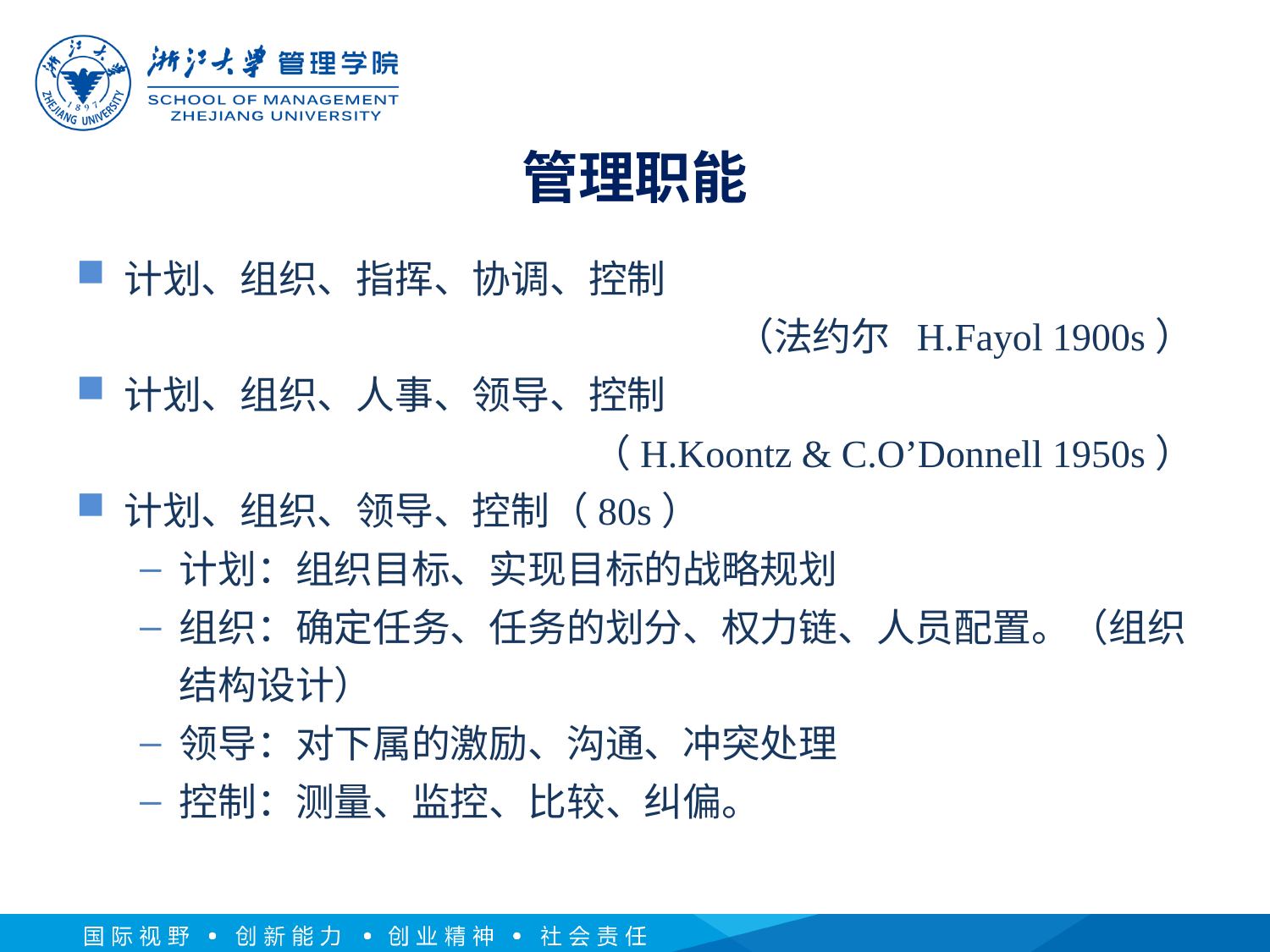

# 管理职能
计划、组织、指挥、协调、控制
（法约尔  H.Fayol 1900s）
计划、组织、人事、领导、控制
  （H.Koontz & C.O’Donnell 1950s）
计划、组织、领导、控制（80s）
计划：组织目标、实现目标的战略规划
组织：确定任务、任务的划分、权力链、人员配置。（组织结构设计）
领导：对下属的激励、沟通、冲突处理
控制：测量、监控、比较、纠偏。